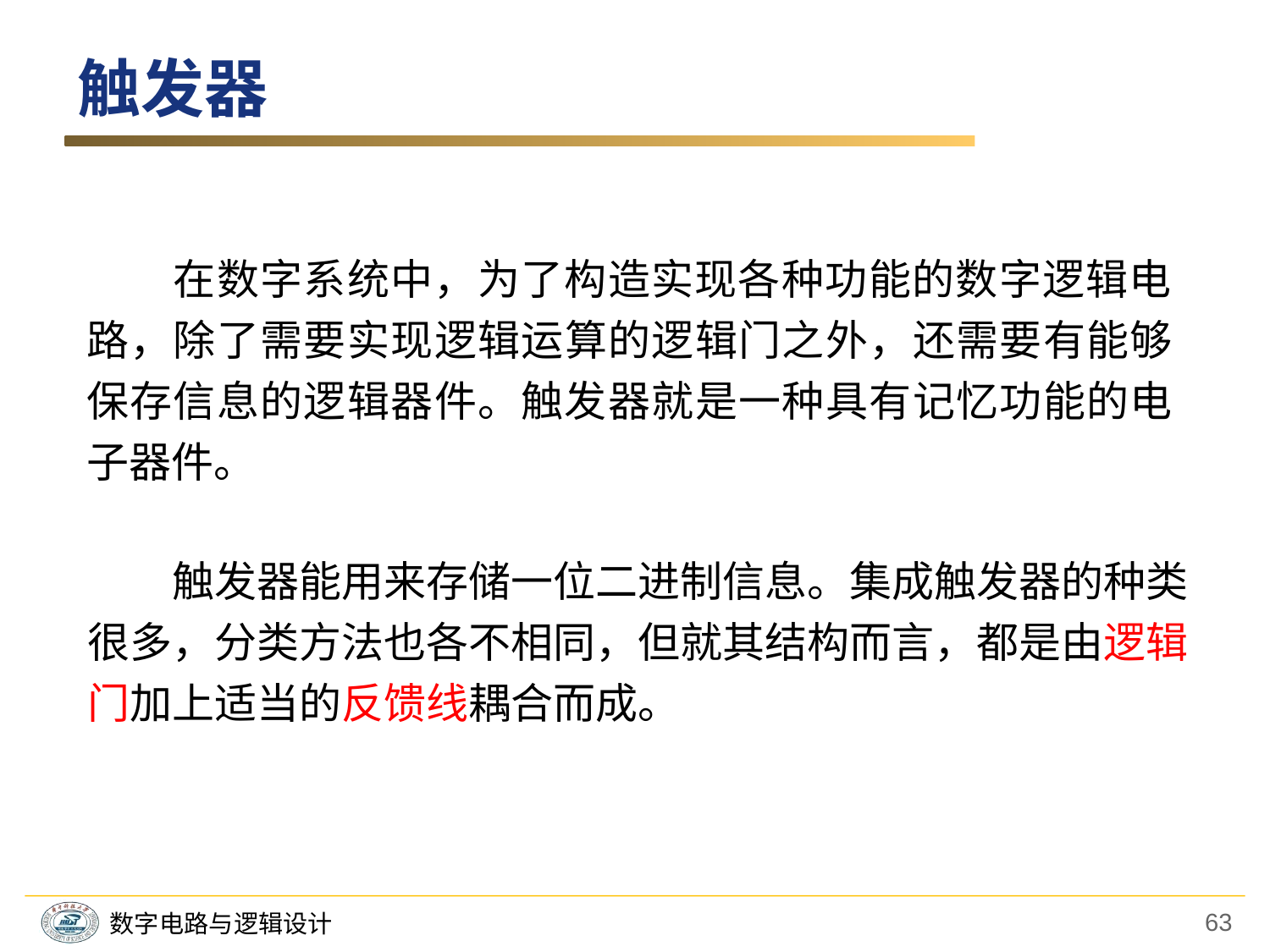

# 触发器
　　在数字系统中，为了构造实现各种功能的数字逻辑电路，除了需要实现逻辑运算的逻辑门之外，还需要有能够保存信息的逻辑器件。触发器就是一种具有记忆功能的电子器件。
　　触发器能用来存储一位二进制信息。集成触发器的种类很多，分类方法也各不相同，但就其结构而言，都是由逻辑门加上适当的反馈线耦合而成。
63
数字电路与逻辑设计